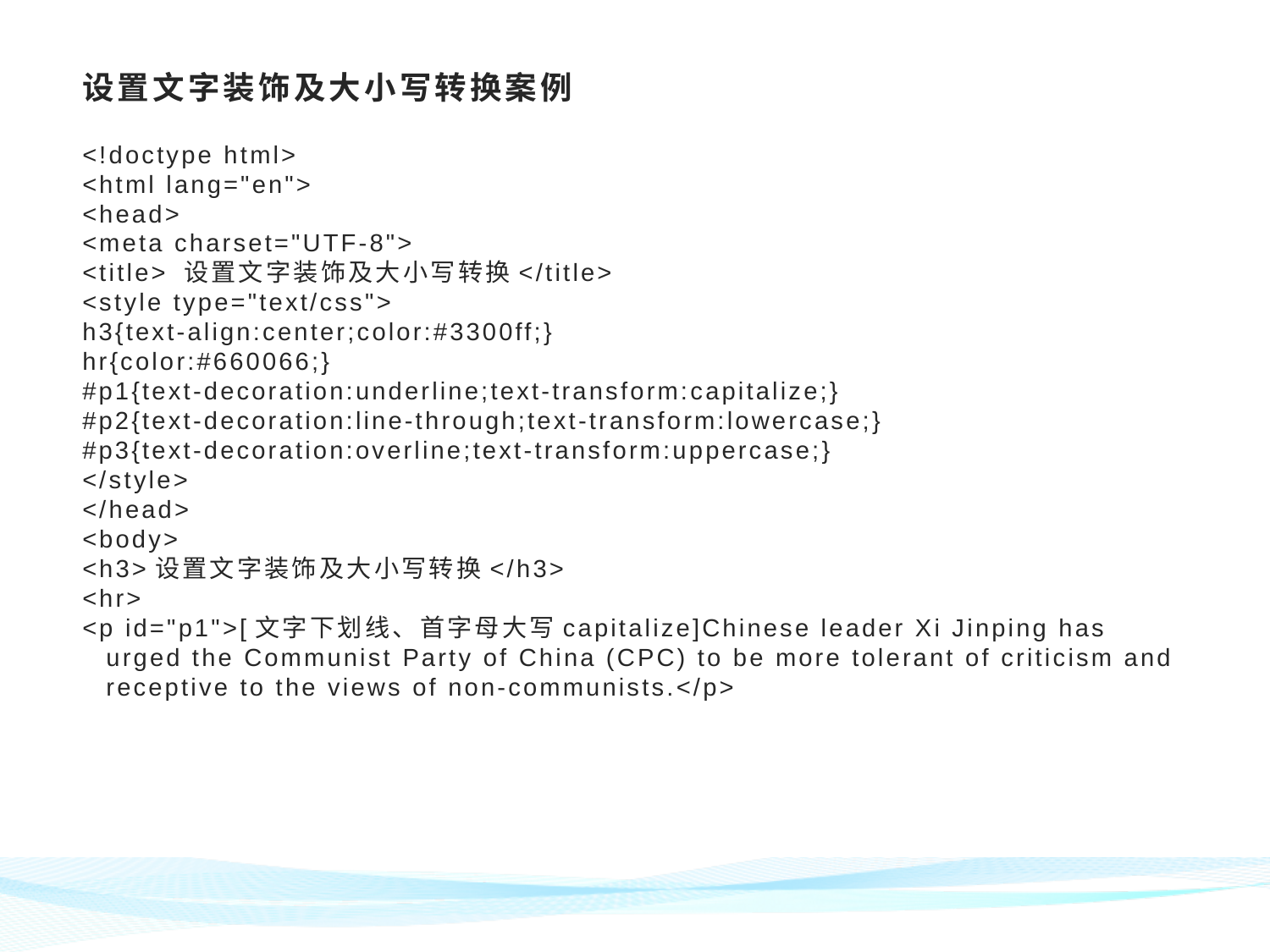

# 设置文字装饰及大小写转换案例
<!doctype html>
<html lang="en">
<head>
<meta charset="UTF-8">
<title> 设置文字装饰及大小写转换</title>
<style type="text/css">
h3{text-align:center;color:#3300ff;}
hr{color:#660066;}
#p1{text-decoration:underline;text-transform:capitalize;}
#p2{text-decoration:line-through;text-transform:lowercase;}
#p3{text-decoration:overline;text-transform:uppercase;}
</style>
</head>
<body>
<h3>设置文字装饰及大小写转换</h3>
<hr>
<p id="p1">[文字下划线、首字母大写capitalize]Chinese leader Xi Jinping has urged the Communist Party of China (CPC) to be more tolerant of criticism and receptive to the views of non-communists.</p>